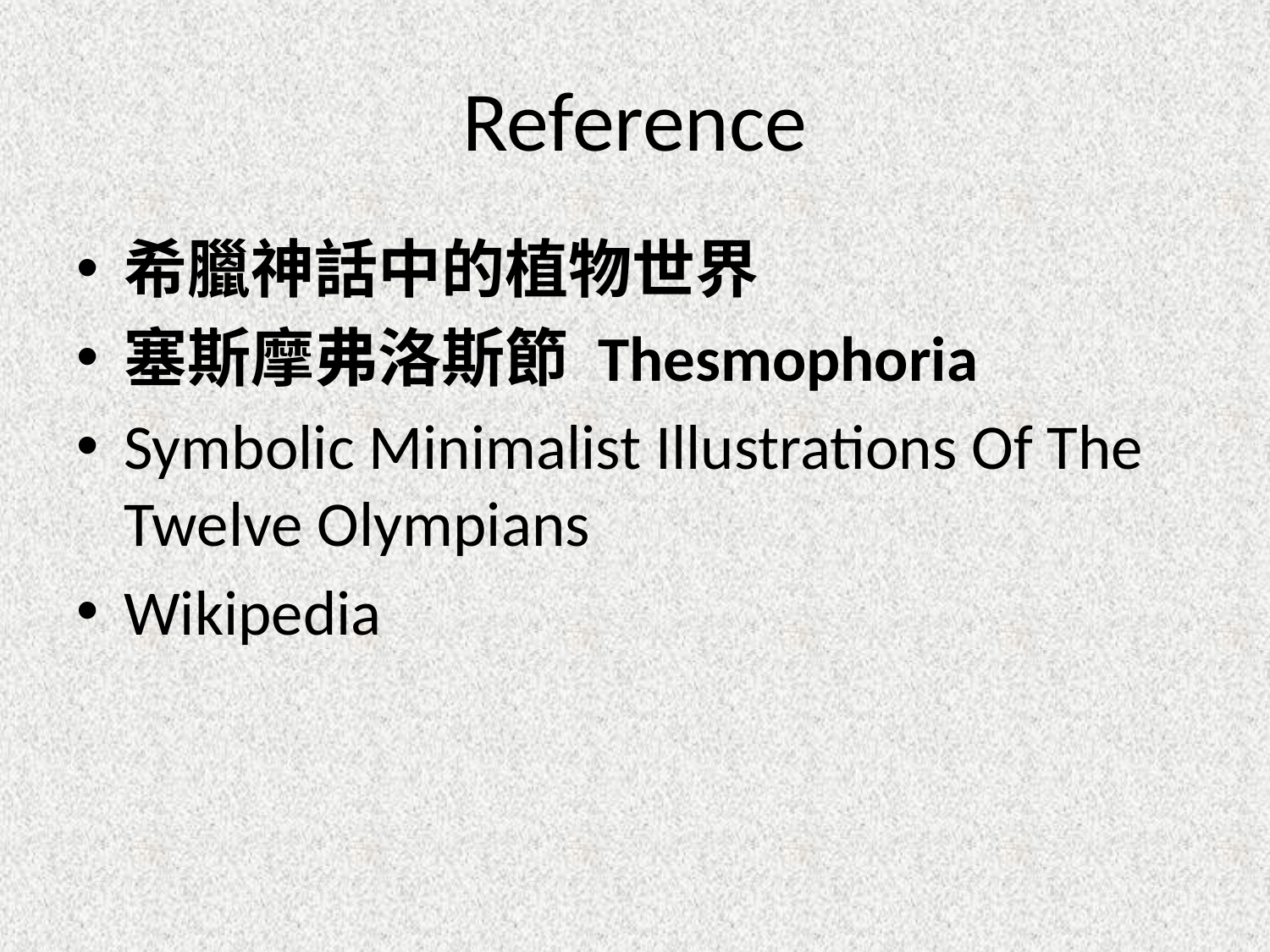

# Reference
希臘神話中的植物世界
塞斯摩弗洛斯節 Thesmophoria
Symbolic Minimalist Illustrations Of The Twelve Olympians
Wikipedia